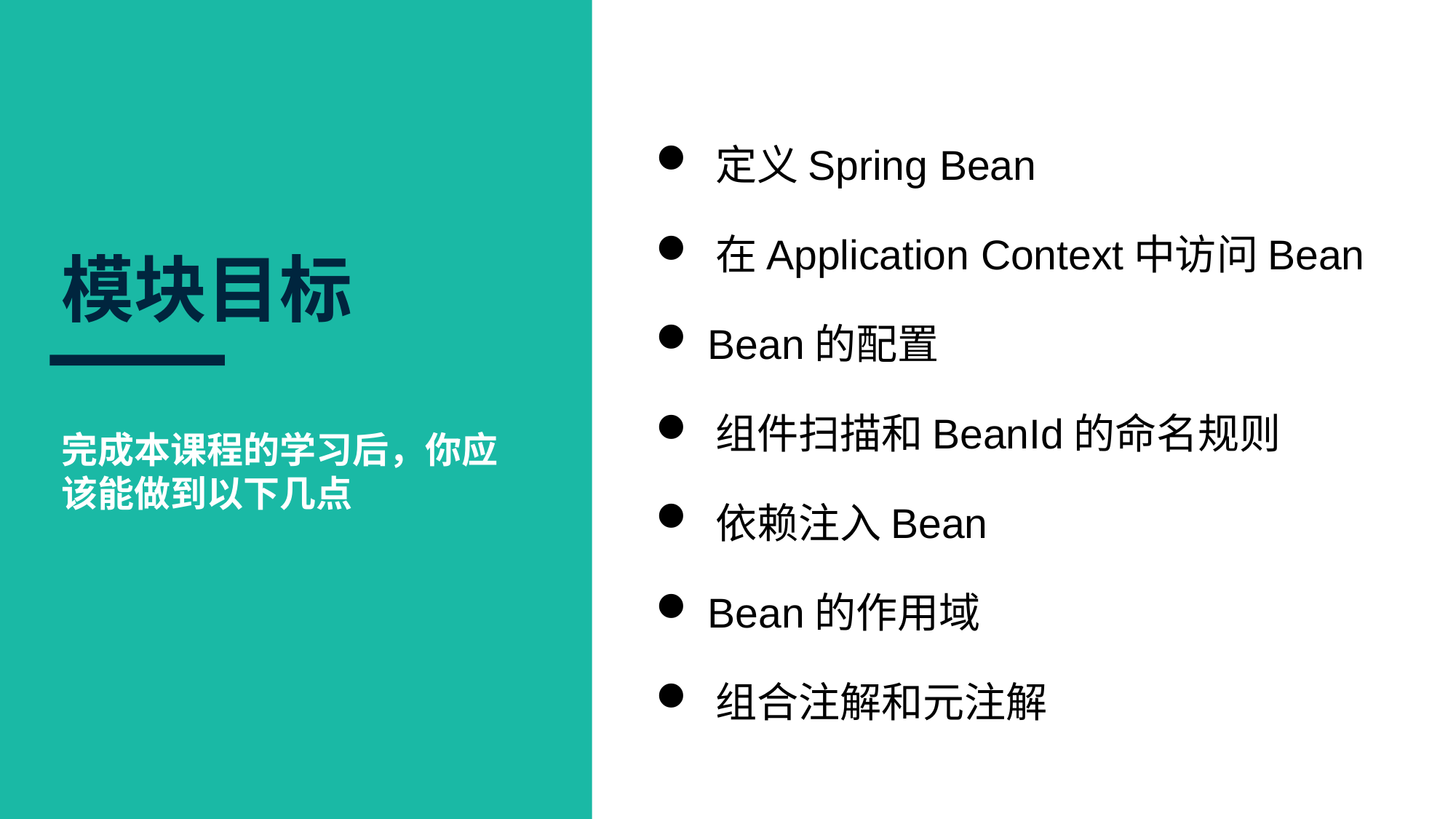

定义Spring Bean
 在Application Context中访问Bean
 Bean的配置
 组件扫描和BeanId的命名规则
 依赖注入Bean
 Bean的作用域
 组合注解和元注解
# 模块目标
完成本课程的学习后，你应该能做到以下几点